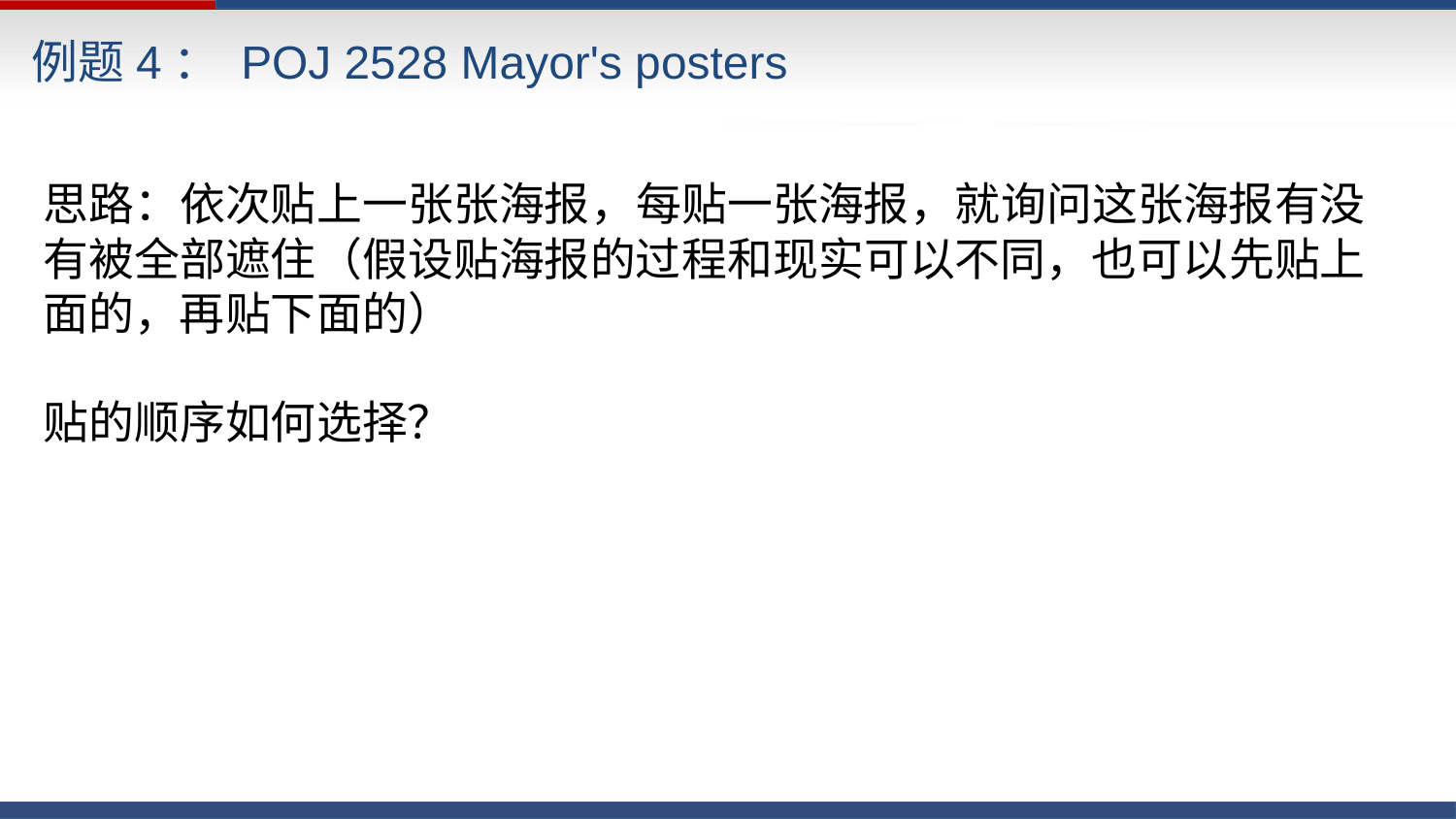

例题4： POJ 2528 Mayor's posters

思路：依次贴上一张张海报，每贴一张海报，就询问这张海报有没有被全部遮住（假设贴海报的过程和现实可以不同，也可以先贴上面的，再贴下面的）

贴的顺序如何选择？